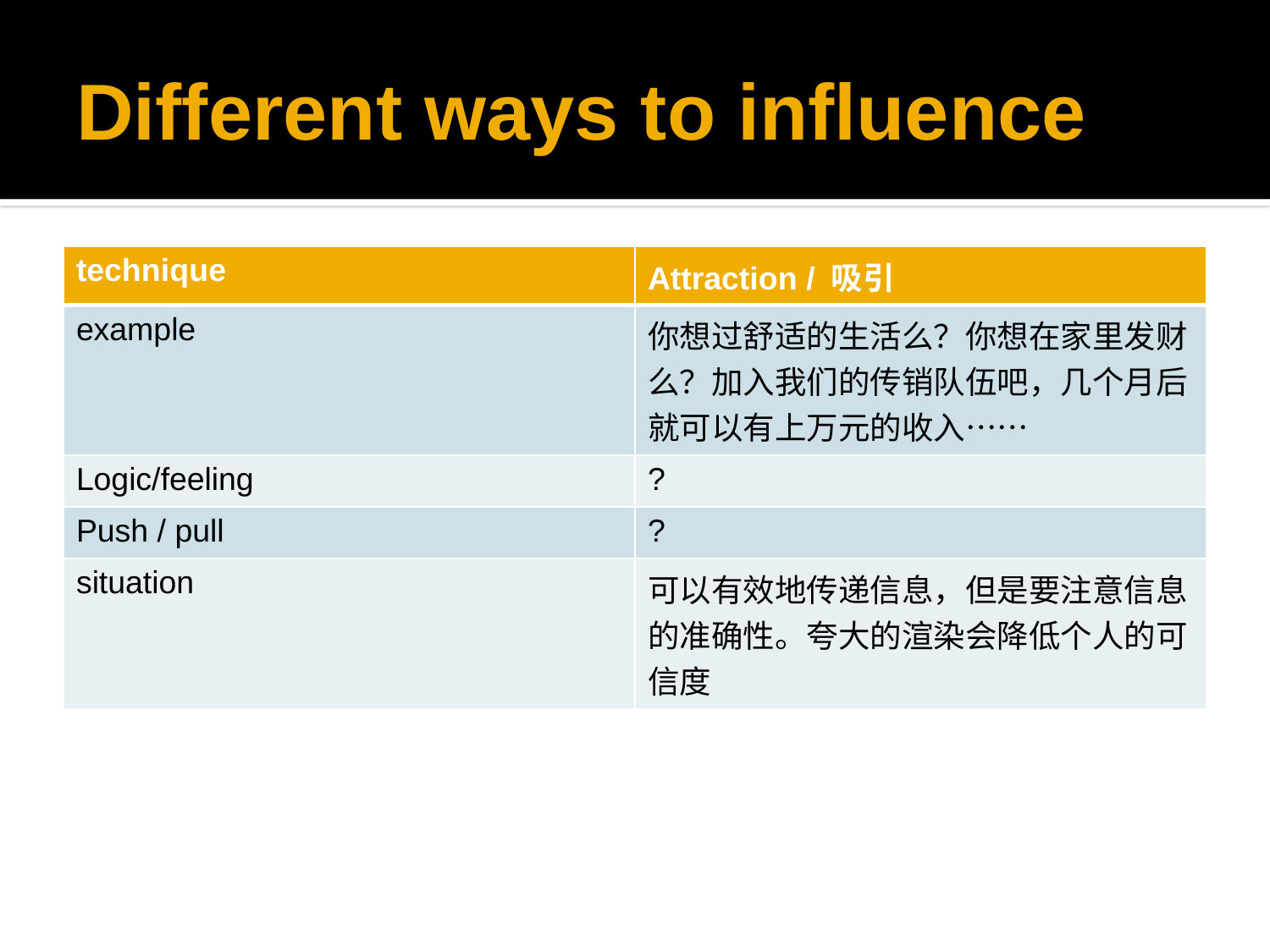

# Different ways to influence
| technique | Attraction / 吸引 |
| --- | --- |
| example | 你想过舒适的生活么？你想在家里发财么？加入我们的传销队伍吧，几个月后就可以有上万元的收入…… |
| Logic/feeling | ? |
| Push / pull | ? |
| situation | 可以有效地传递信息，但是要注意信息的准确性。夸大的渲染会降低个人的可信度 |